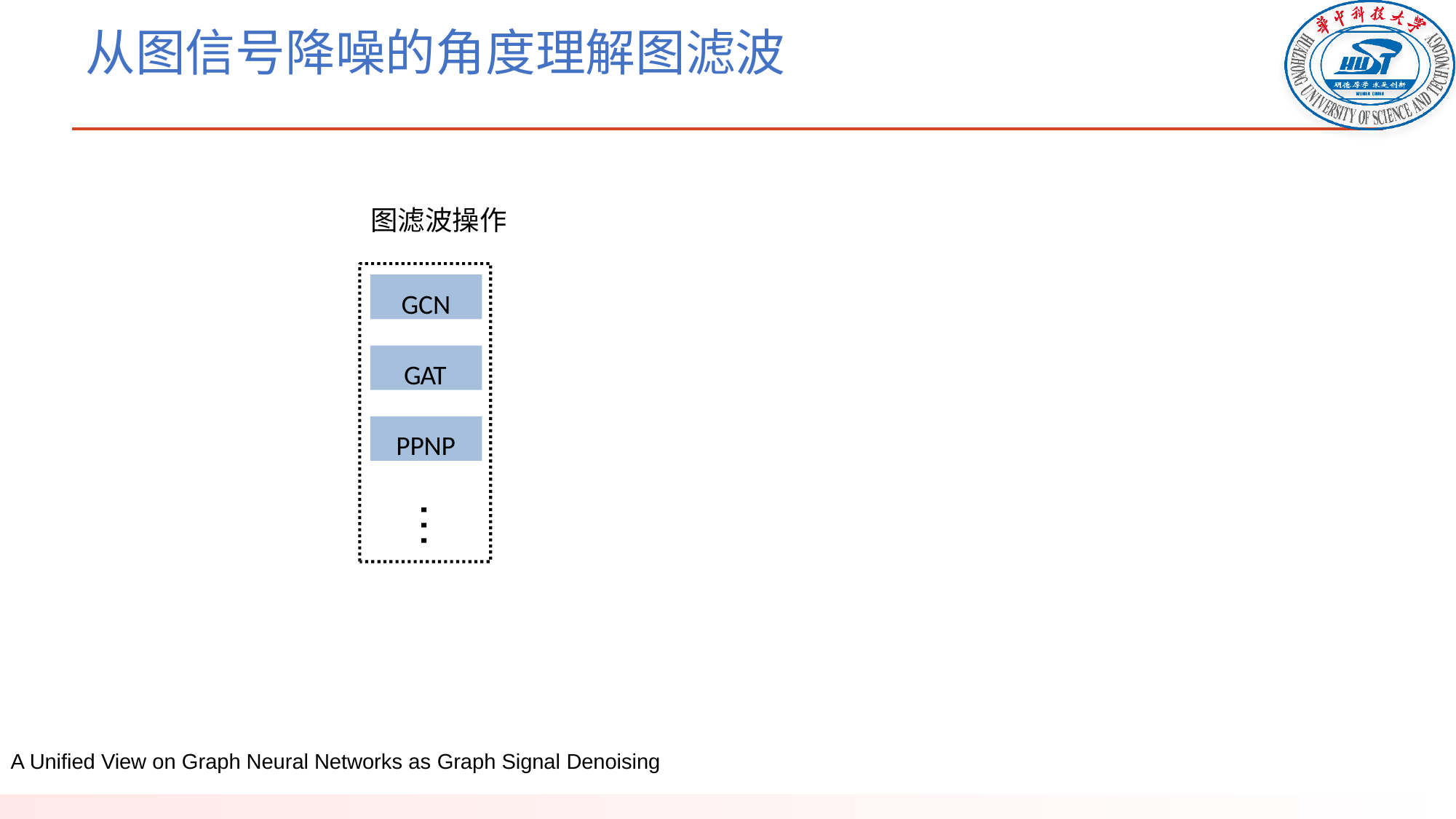

# 从图信号降噪的角度理解图滤波
图滤波操作

GCN
GAT
PPNP
…
A Unified View on Graph Neural Networks as Graph Signal Denoising